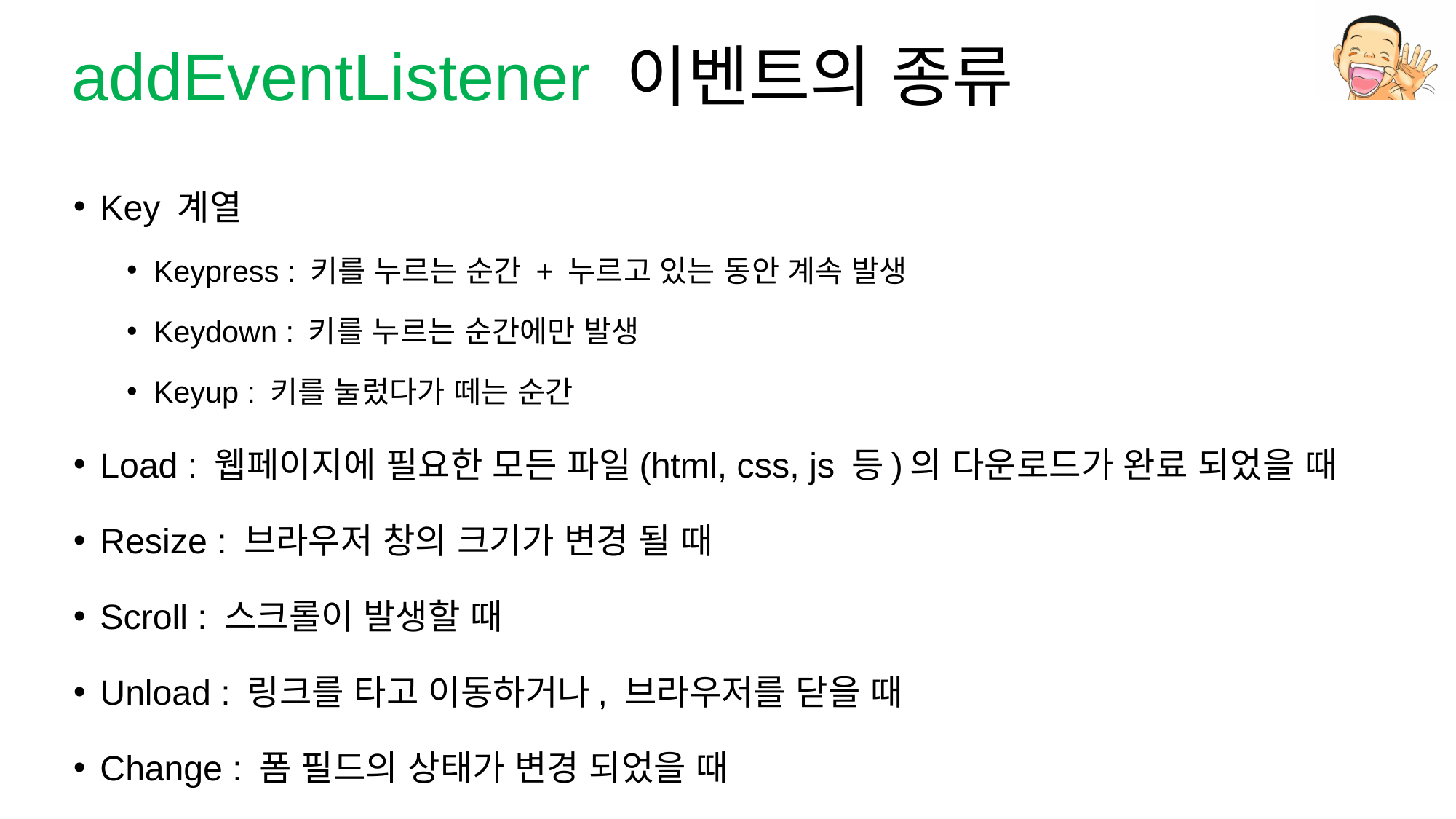

# addEventListener 이벤트의 종류
Key 계열
Keypress : 키를 누르는 순간 + 누르고 있는 동안 계속 발생
Keydown : 키를 누르는 순간에만 발생
Keyup : 키를 눌렀다가 떼는 순간
Load : 웹페이지에 필요한 모든 파일(html, css, js 등)의 다운로드가 완료 되었을 때
Resize : 브라우저 창의 크기가 변경 될 때
Scroll : 스크롤이 발생할 때
Unload : 링크를 타고 이동하거나, 브라우저를 닫을 때
Change : 폼 필드의 상태가 변경 되었을 때